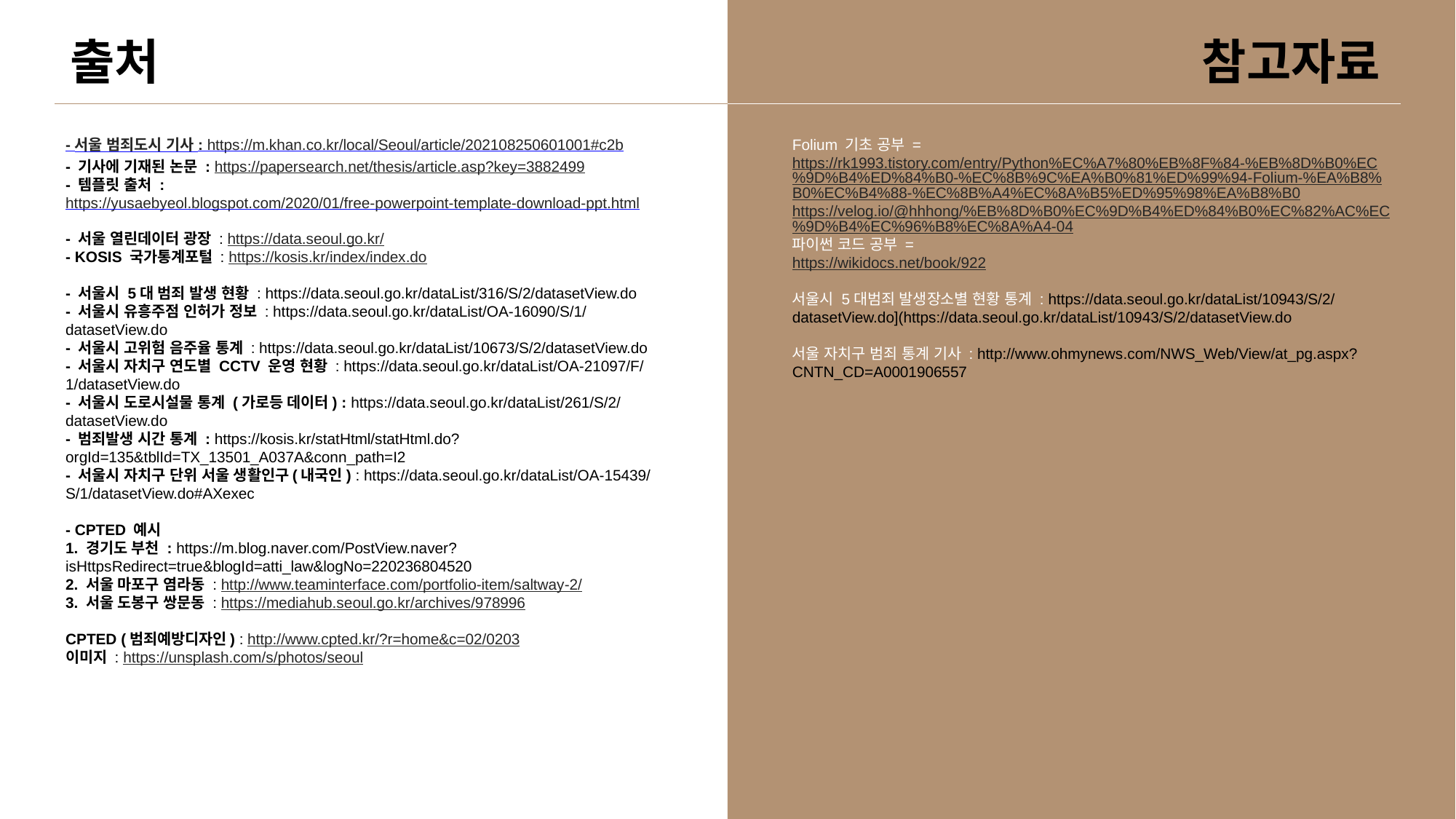

출처
참고자료
Folium 기초 공부 =
https://rk1993.tistory.com/entry/Python%EC%A7%80%EB%8F%84-%EB%8D%B0%EC%9D%B4%ED%84%B0-%EC%8B%9C%EA%B0%81%ED%99%94-Folium-%EA%B8%B0%EC%B4%88-%EC%8B%A4%EC%8A%B5%ED%95%98%EA%B8%B0
https://velog.io/@hhhong/%EB%8D%B0%EC%9D%B4%ED%84%B0%EC%82%AC%EC%9D%B4%EC%96%B8%EC%8A%A4-04
파이썬 코드 공부 =
https://wikidocs.net/book/922

서울시 5대범죄 발생장소별 현황 통계 : https://data.seoul.go.kr/dataList/10943/S/2/datasetView.do](https://data.seoul.go.kr/dataList/10943/S/2/datasetView.do

서울 자치구 범죄 통계 기사 : http://www.ohmynews.com/NWS_Web/View/at_pg.aspx?CNTN_CD=A0001906557
- 서울 범죄도시 기사 : https://m.khan.co.kr/local/Seoul/article/202108250601001#c2b
- 기사에 기재된 논문 : https://papersearch.net/thesis/article.asp?key=3882499
- 템플릿 출처 :
https://yusaebyeol.blogspot.com/2020/01/free-powerpoint-template-download-ppt.html

- 서울 열린데이터 광장 : https://data.seoul.go.kr/
- KOSIS 국가통계포털 : https://kosis.kr/index/index.do

- 서울시 5대 범죄 발생 현황 : https://data.seoul.go.kr/dataList/316/S/2/datasetView.do
- 서울시 유흥주점 인허가 정보 : https://data.seoul.go.kr/dataList/OA-16090/S/1/datasetView.do
- 서울시 고위험 음주율 통계 : https://data.seoul.go.kr/dataList/10673/S/2/datasetView.do
- 서울시 자치구 연도별 CCTV 운영 현황 : https://data.seoul.go.kr/dataList/OA-21097/F/1/datasetView.do
- 서울시 도로시설물 통계 (가로등 데이터) : https://data.seoul.go.kr/dataList/261/S/2/datasetView.do
- 범죄발생 시간 통계 : https://kosis.kr/statHtml/statHtml.do?orgId=135&tblId=TX_13501_A037A&conn_path=I2
- 서울시 자치구 단위 서울 생활인구(내국인) : https://data.seoul.go.kr/dataList/OA-15439/S/1/datasetView.do#AXexec

- CPTED 예시
1. 경기도 부천 : https://m.blog.naver.com/PostView.naver?isHttpsRedirect=true&blogId=atti_law&logNo=220236804520
2. 서울 마포구 염라동 : http://www.teaminterface.com/portfolio-item/saltway-2/
3. 서울 도봉구 쌍문동 : https://mediahub.seoul.go.kr/archives/978996

CPTED (범죄예방디자인) : http://www.cpted.kr/?r=home&c=02/0203
이미지 : https://unsplash.com/s/photos/seoul